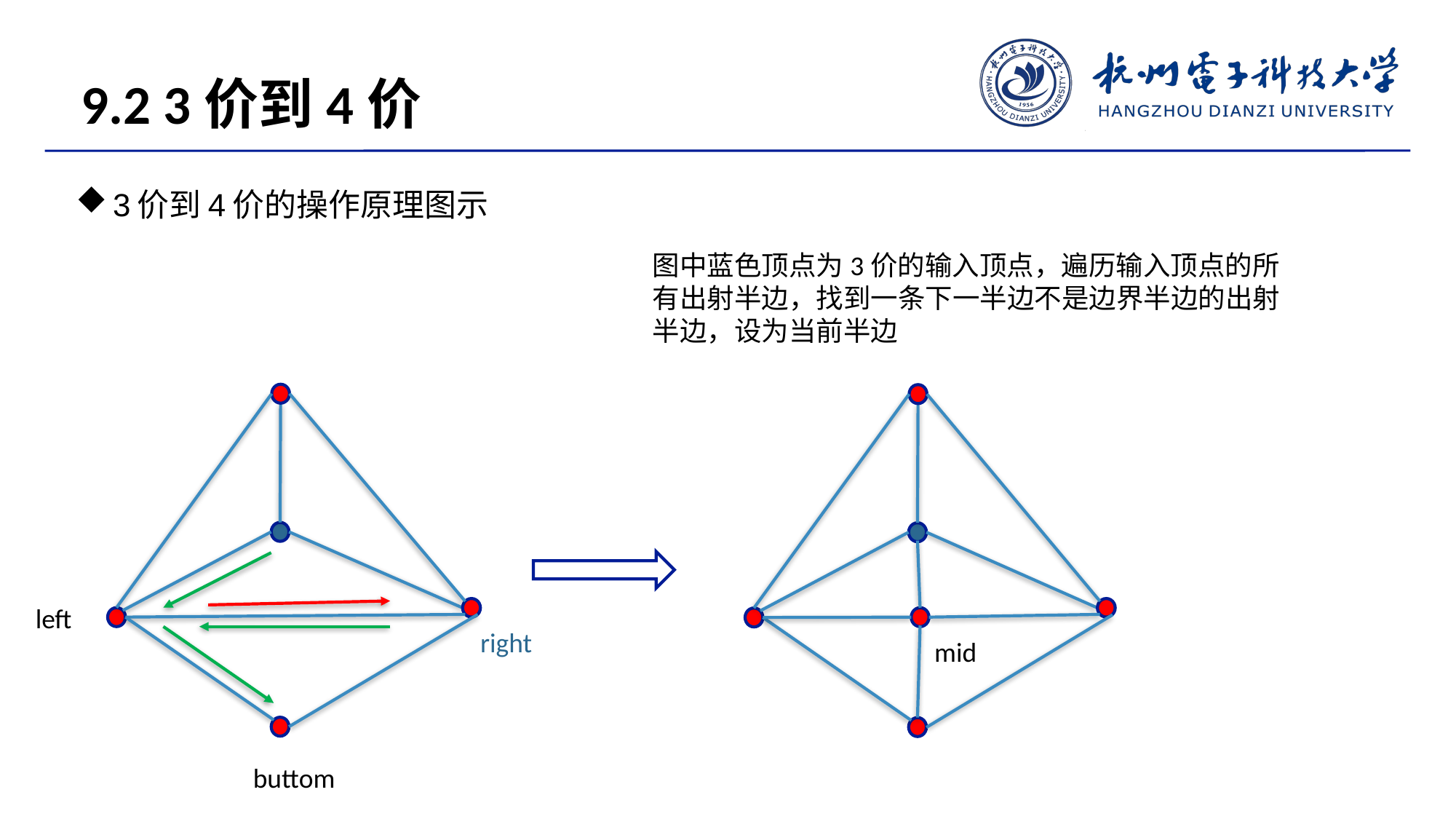

9.2 3价到4价
3价到4价的操作原理图示
图中蓝色顶点为3价的输入顶点，遍历输入顶点的所有出射半边，找到一条下一半边不是边界半边的出射半边，设为当前半边

left
right
buttom

mid